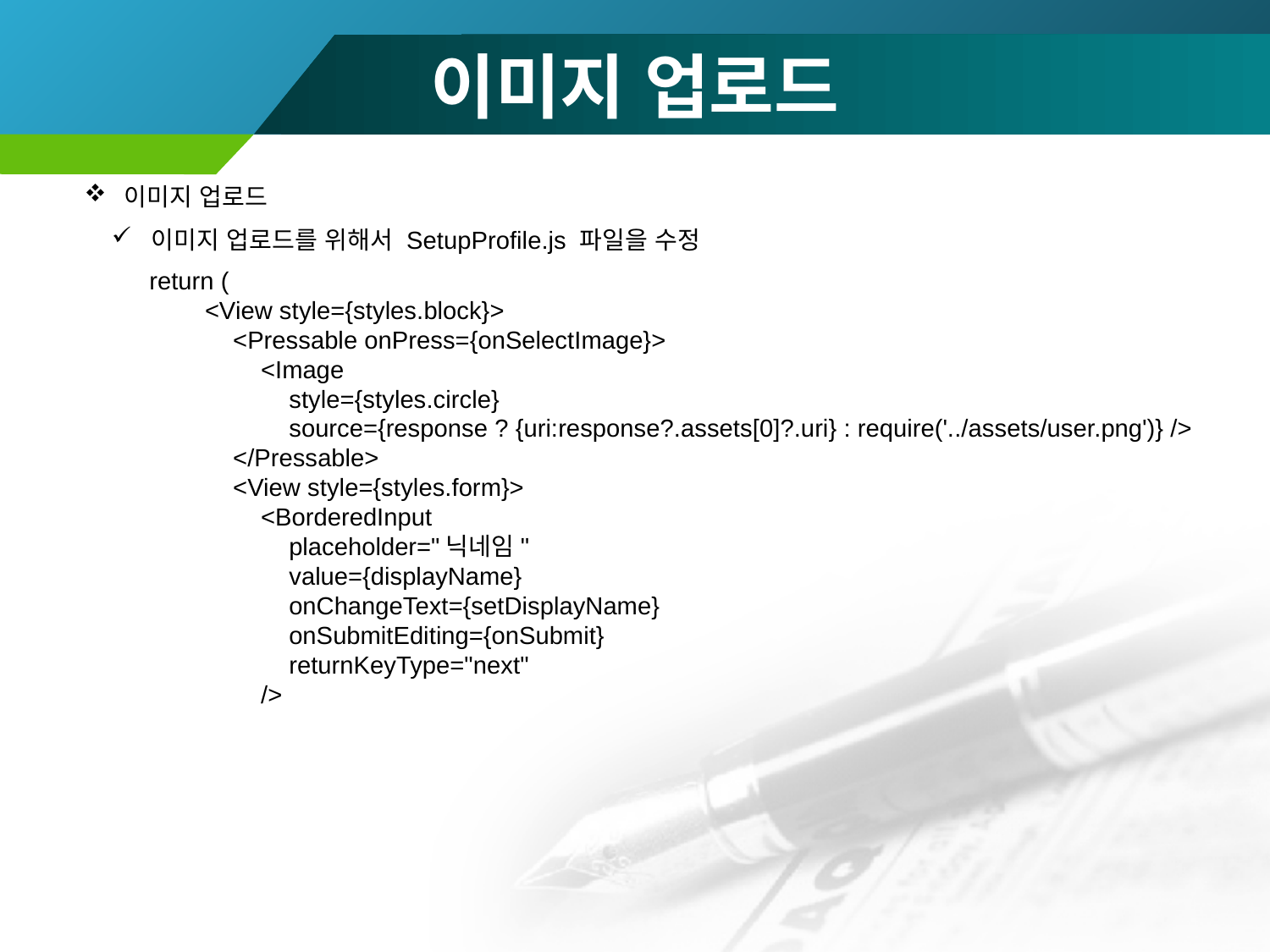

# 이미지 업로드
이미지 업로드
이미지 업로드를 위해서 SetupProfile.js 파일을 수정
return (
        <View style={styles.block}>
            <Pressable onPress={onSelectImage}>
                <Image
                    style={styles.circle}
                    source={response ? {uri:response?.assets[0]?.uri} : require('../assets/user.png')} />
            </Pressable>
            <View style={styles.form}>
                <BorderedInput
                    placeholder="닉네임"
                    value={displayName}
                    onChangeText={setDisplayName}
                    onSubmitEditing={onSubmit}
                    returnKeyType="next"
                />